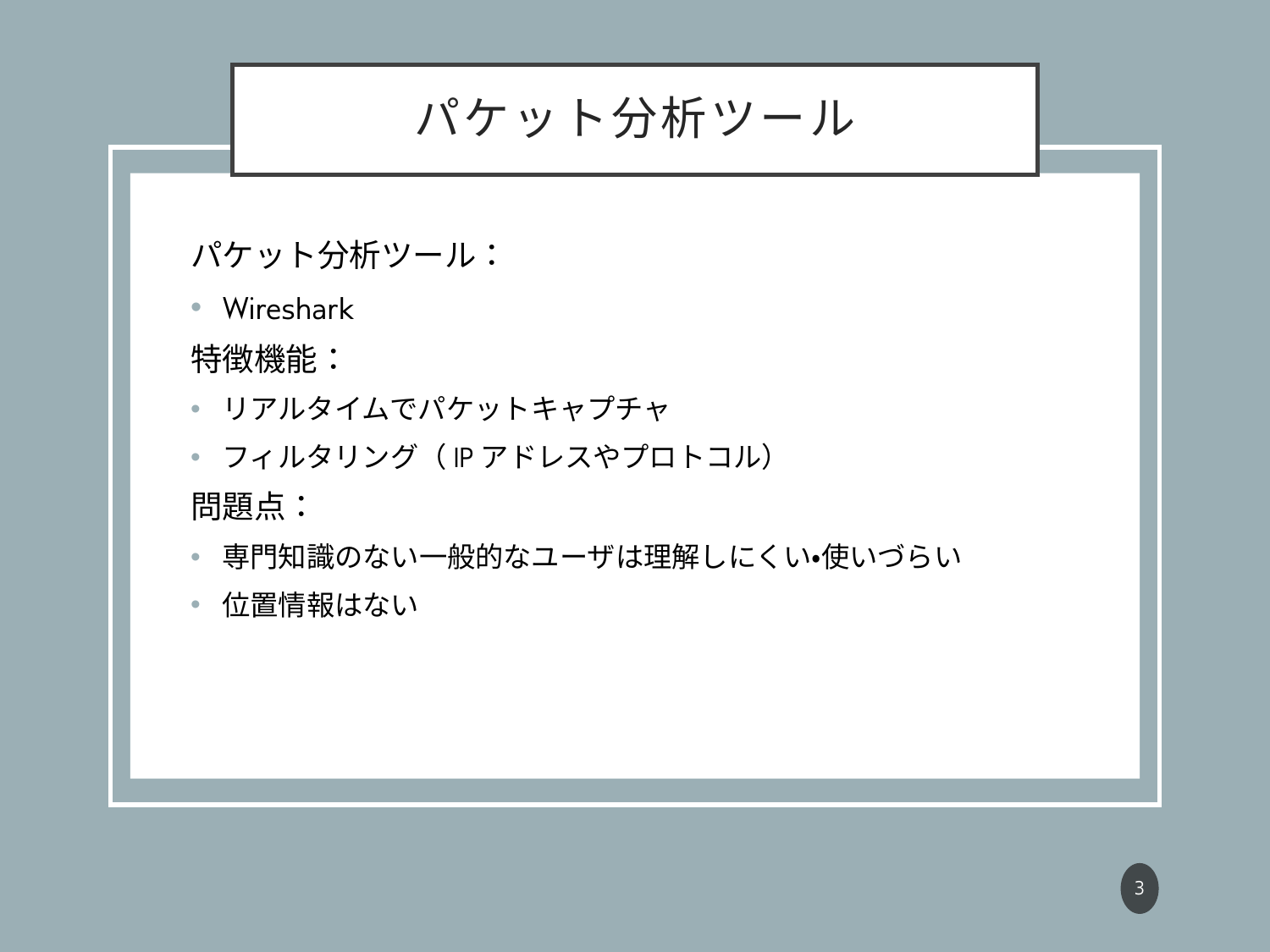

# パケット分析ツール

パケット分析ツール：
Wireshark
特徴機能：
リアルタイムでパケットキャプチャ
フィルタリング（IPアドレスやプロトコル）
問題点：
専門知識のない一般的なユーザは理解しにくい・使いづらい
位置情報はない

3